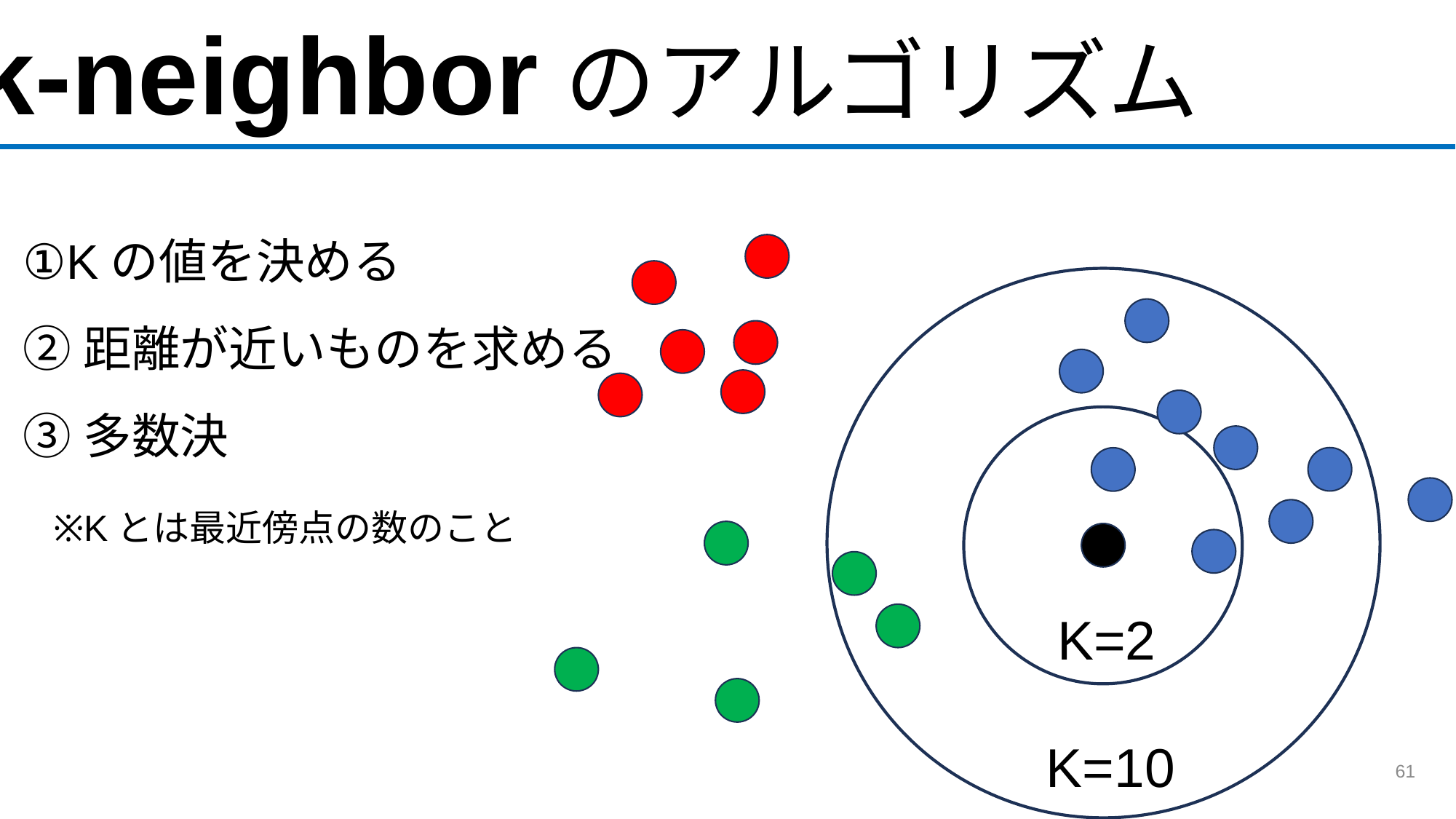

k-neighborのアルゴリズム
①Kの値を決める
②距離が近いものを求める
③多数決

K=2
K=10
※Kとは最近傍点の数のこと

61